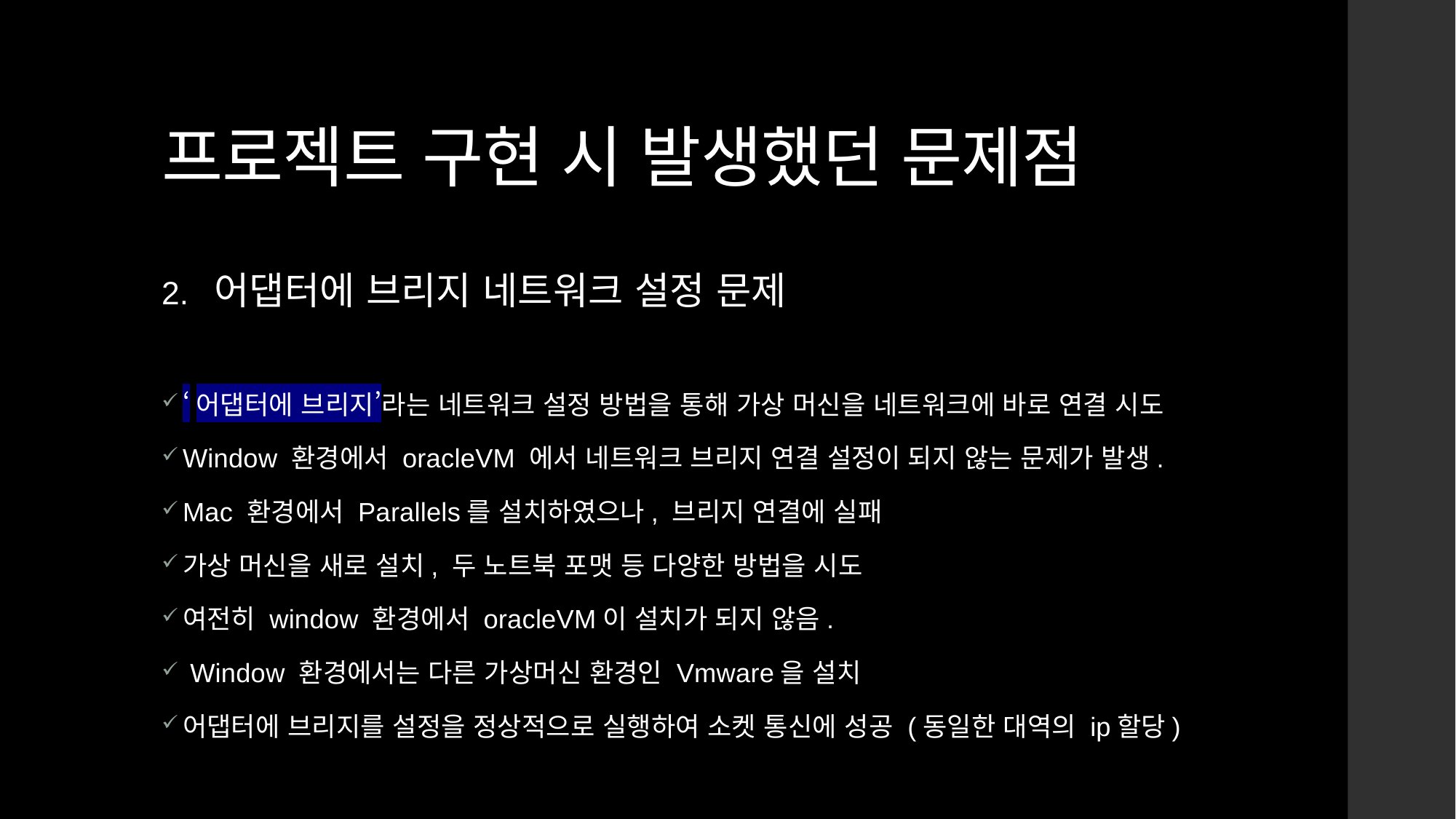

# 프로젝트 구현 시 발생했던 문제점
2.  어댑터에 브리지 네트워크 설정 문제

‘어댑터에 브리지’라는 네트워크 설정 방법을 통해 가상 머신을 네트워크에 바로 연결 시도
Window 환경에서 oracleVM 에서 네트워크 브리지 연결 설정이 되지 않는 문제가 발생.
Mac 환경에서 Parallels를 설치하였으나, 브리지 연결에 실패
가상 머신을 새로 설치, 두 노트북 포맷 등 다양한 방법을 시도
여전히 window 환경에서 oracleVM이 설치가 되지 않음.
 Window 환경에서는 다른 가상머신 환경인 Vmware을 설치
어댑터에 브리지를 설정을 정상적으로 실행하여 소켓 통신에 성공 (동일한 대역의 ip할당)